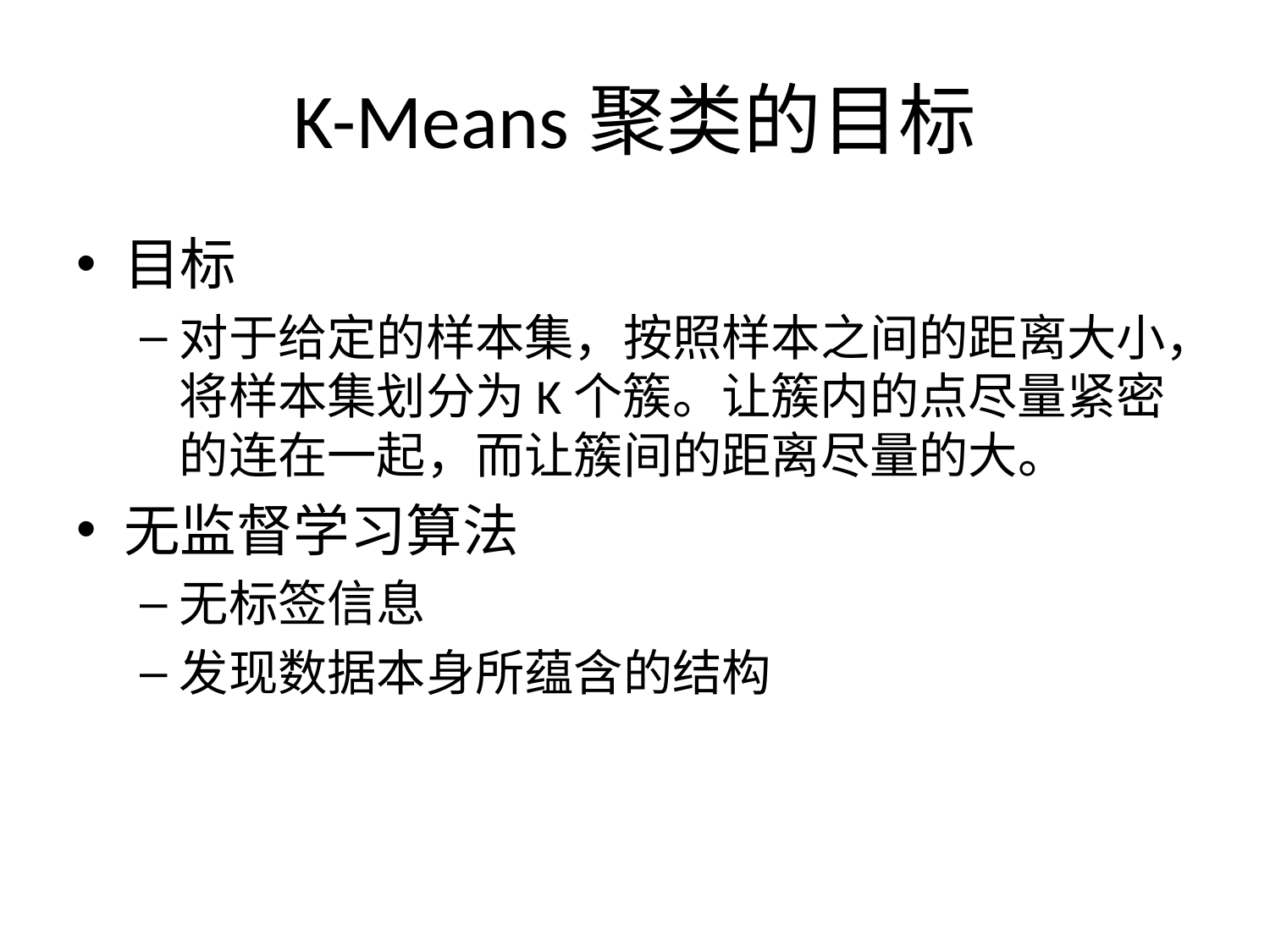

# K-Means聚类的目标
目标
对于给定的样本集，按照样本之间的距离大小，将样本集划分为K个簇。让簇内的点尽量紧密的连在一起，而让簇间的距离尽量的大。
无监督学习算法
无标签信息
发现数据本身所蕴含的结构